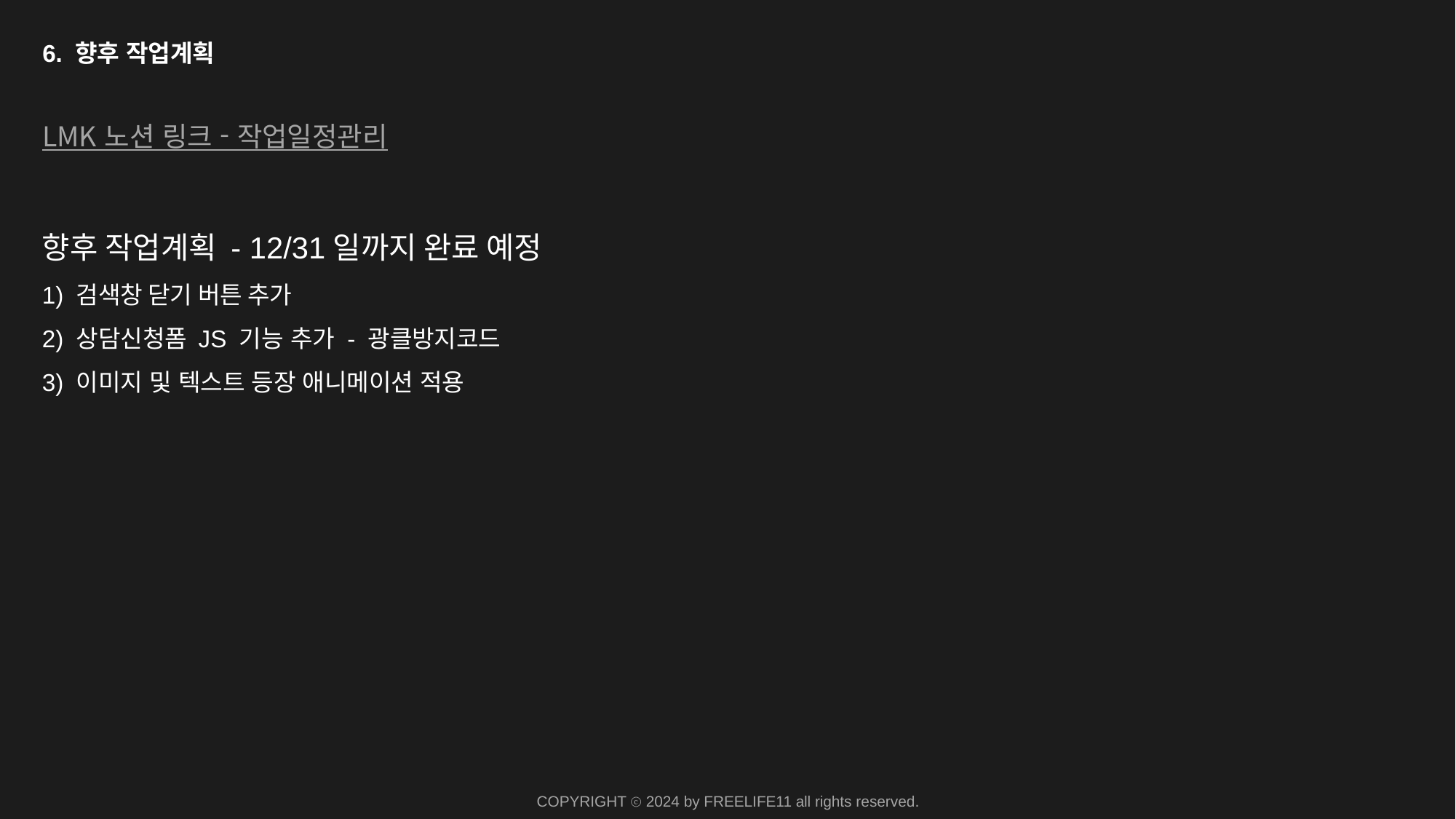

6. 향후 작업계획
LMK 노션 링크 - 작업일정관리
향후 작업계획 - 12/31일까지 완료 예정
1) 검색창 닫기 버튼 추가
2) 상담신청폼 JS 기능 추가 - 광클방지코드
3) 이미지 및 텍스트 등장 애니메이션 적용

COPYRIGHT ⓒ 2024 by FREELIFE11 all rights reserved.